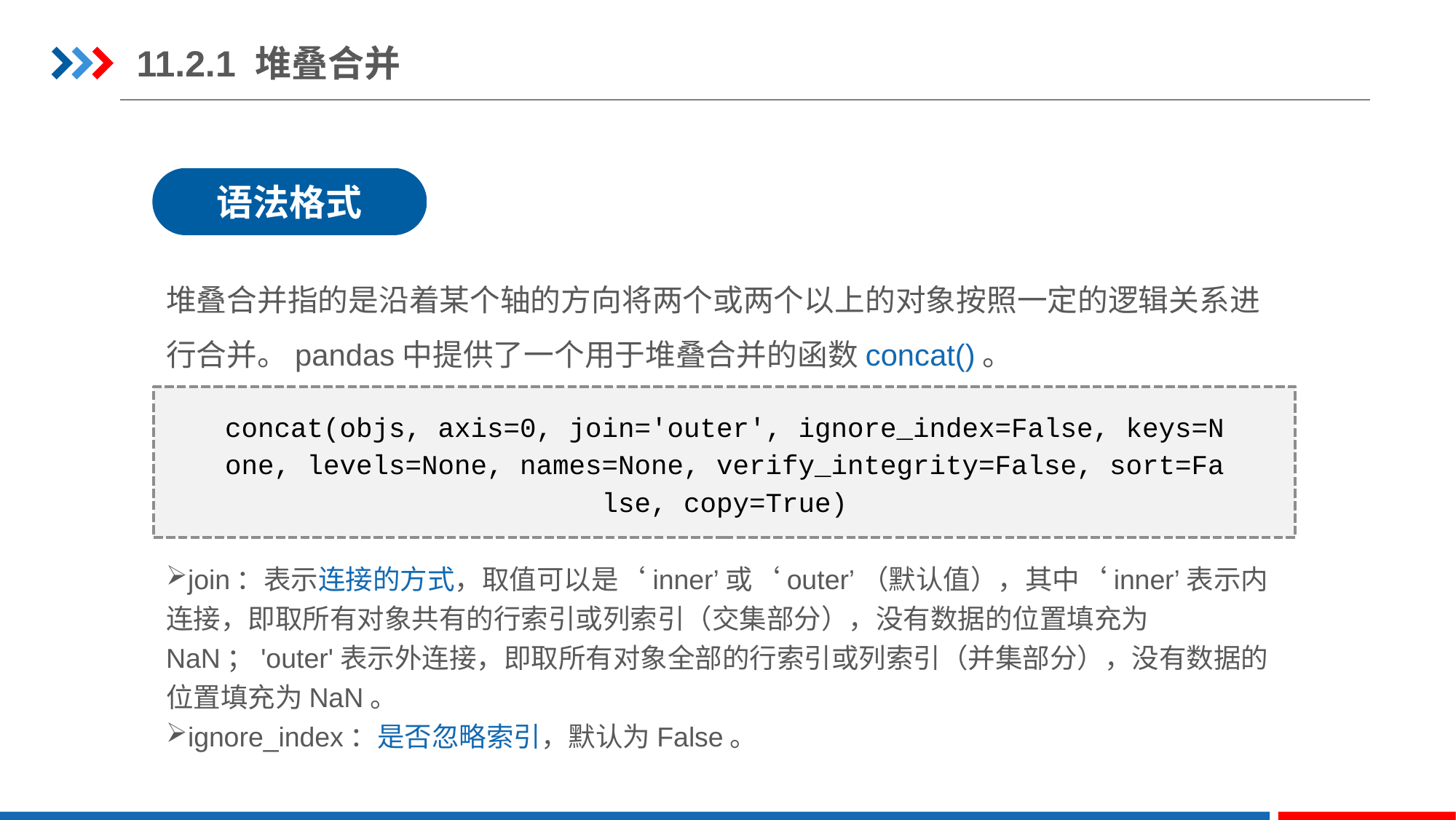

11.2.1 堆叠合并
语法格式
堆叠合并指的是沿着某个轴的方向将两个或两个以上的对象按照一定的逻辑关系进行合并。pandas中提供了一个用于堆叠合并的函数concat()。

concat(objs, axis=0, join='outer', ignore_index=False, keys=None, levels=None, names=None, verify_integrity=False, sort=False, copy=True)
join：表示连接的方式，取值可以是‘inner’或‘outer’（默认值），其中‘inner’表示内连接，即取所有对象共有的行索引或列索引（交集部分），没有数据的位置填充为NaN；'outer'表示外连接，即取所有对象全部的行索引或列索引（并集部分），没有数据的位置填充为NaN。
ignore_index：是否忽略索引，默认为False。